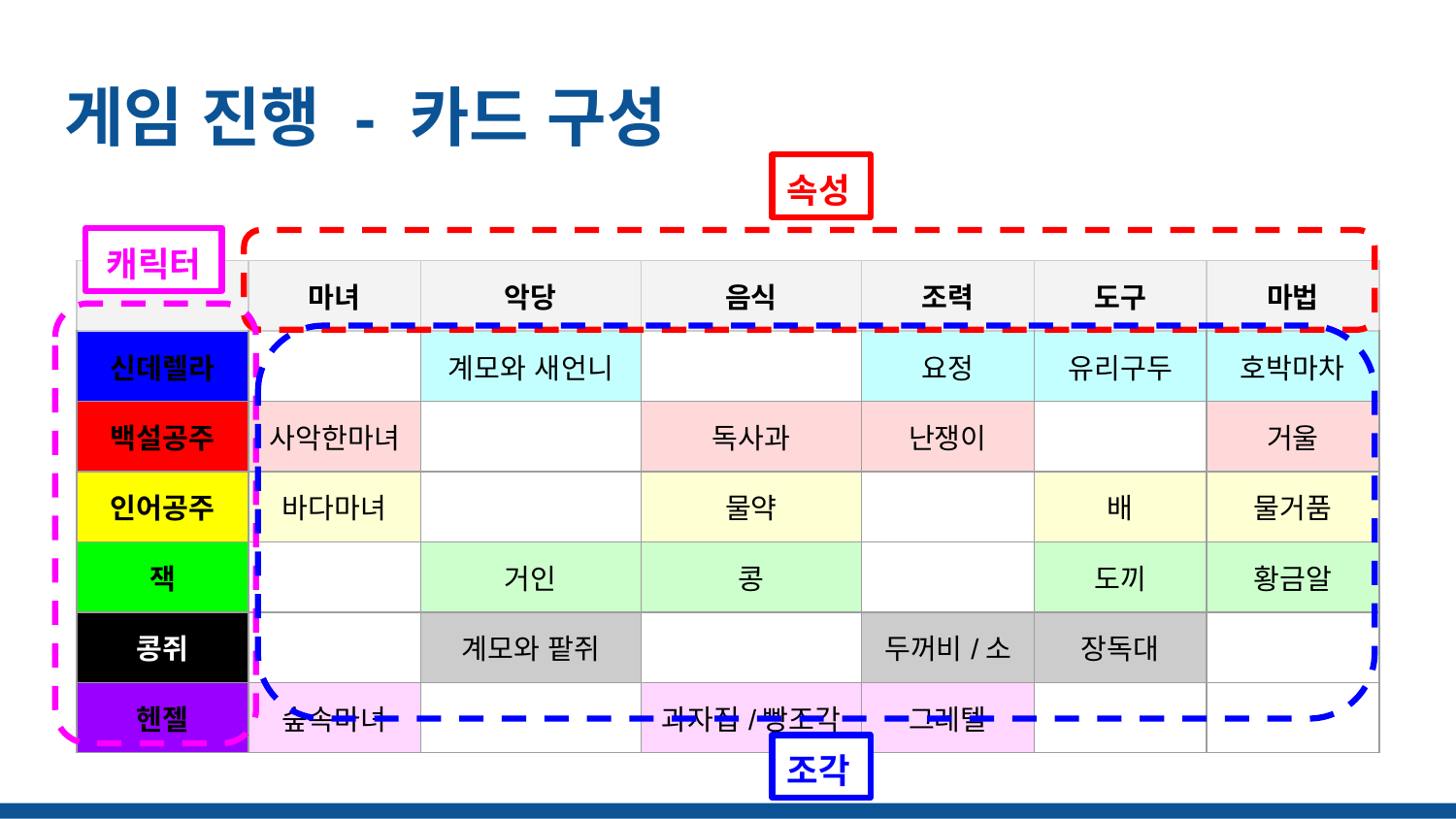

# 게임 진행 - 카드 구성

속성
캐릭터

|  | 마녀 | 악당 | 음식 | 조력 | 도구 | 마법 |
| --- | --- | --- | --- | --- | --- | --- |
| 신데렐라 |  | 계모와 새언니 |  | 요정 | 유리구두 | 호박마차 |
| 백설공주 | 사악한마녀 |  | 독사과 | 난쟁이 |  | 거울 |
| 인어공주 | 바다마녀 |  | 물약 |  | 배 | 물거품 |
| 잭 |  | 거인 | 콩 |  | 도끼 | 황금알 |
| 콩쥐 |  | 계모와 팥쥐 |  | 두꺼비/소 | 장독대 |  |
| 헨젤 | 숲속마녀 |  | 과자집/빵조각 | 그레텔 |  |  |

조각